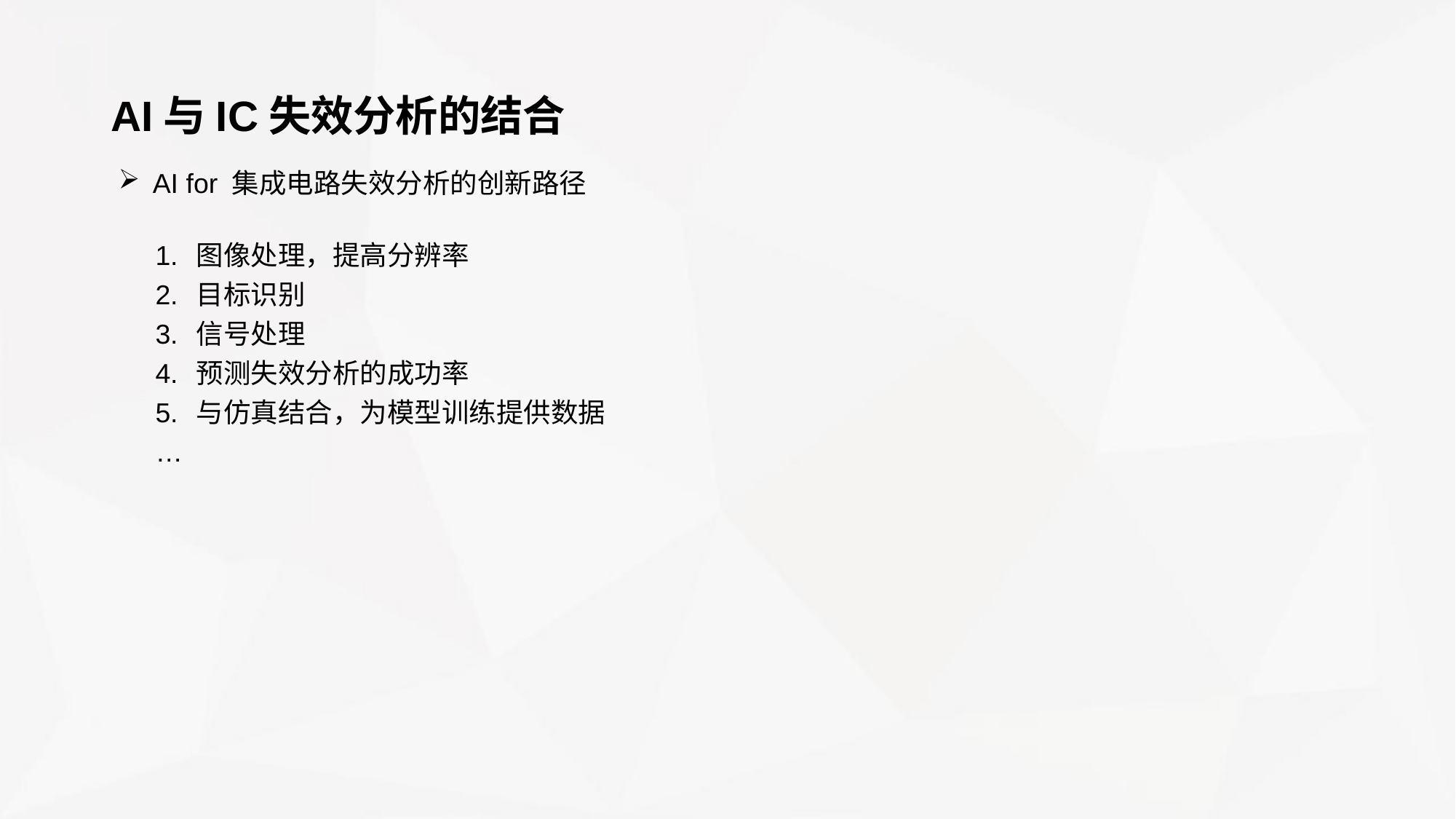

AI与IC失效分析的结合
AI for 集成电路失效分析的创新路径
图像处理，提高分辨率
目标识别
信号处理
预测失效分析的成功率
与仿真结合，为模型训练提供数据
…